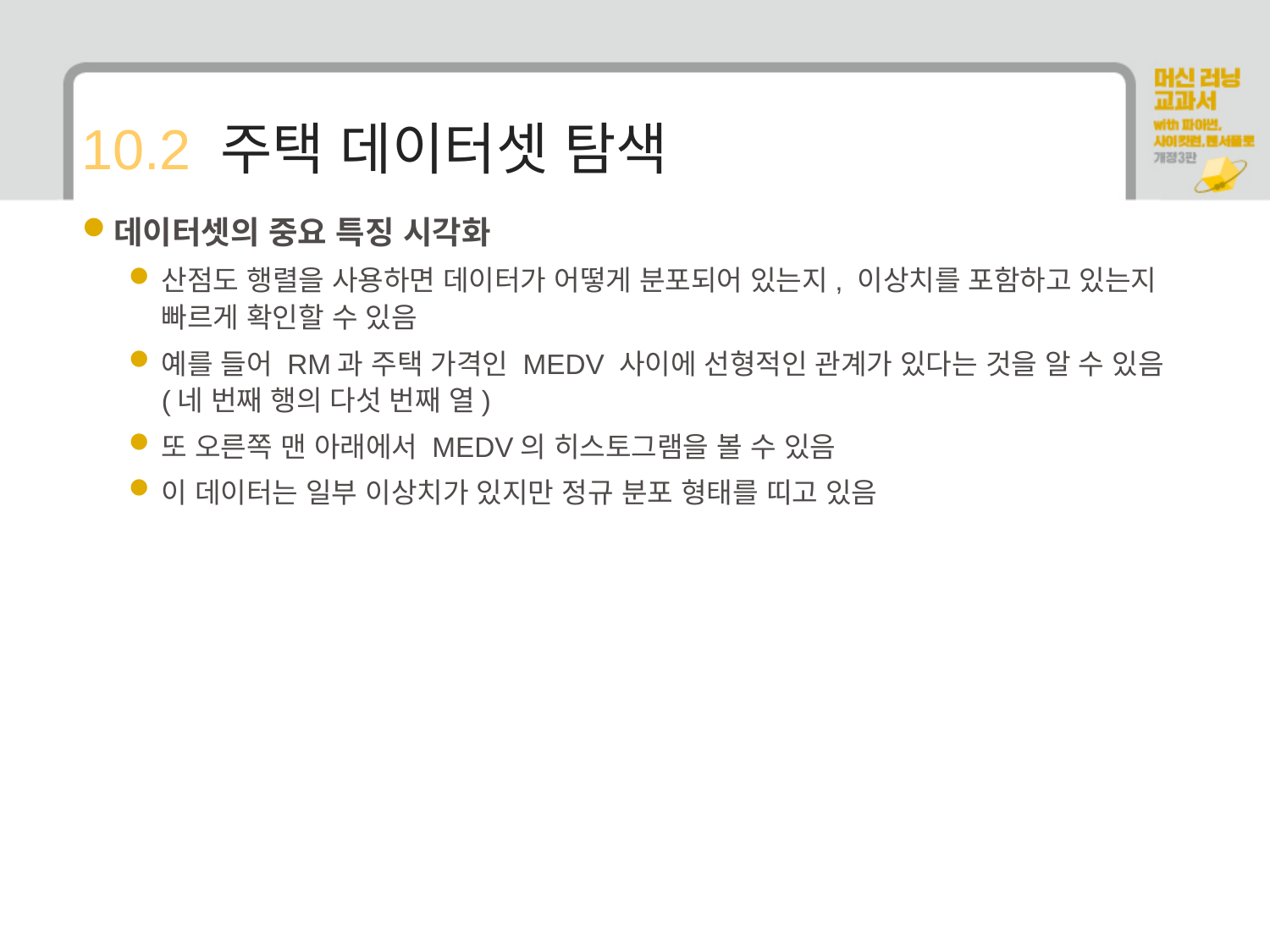

# 10.2 주택 데이터셋 탐색
데이터셋의 중요 특징 시각화
산점도 행렬을 사용하면 데이터가 어떻게 분포되어 있는지, 이상치를 포함하고 있는지 빠르게 확인할 수 있음
예를 들어 RM과 주택 가격인 MEDV 사이에 선형적인 관계가 있다는 것을 알 수 있음(네 번째 행의 다섯 번째 열)
또 오른쪽 맨 아래에서 MEDV의 히스토그램을 볼 수 있음
이 데이터는 일부 이상치가 있지만 정규 분포 형태를 띠고 있음